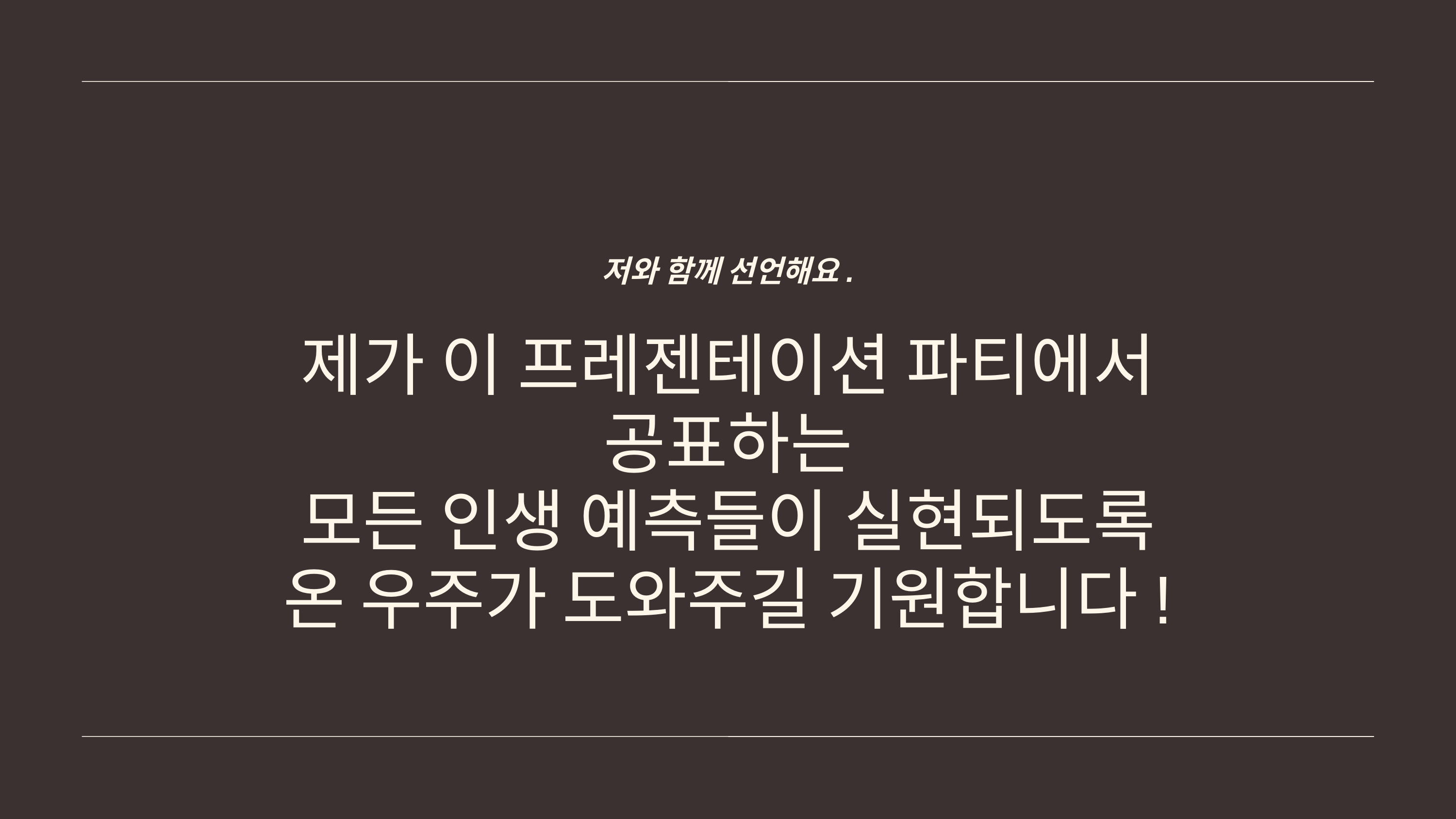

저와 함께 선언해요.
제가 이 프레젠테이션 파티에서 공표하는
모든 인생 예측들이 실현되도록
온 우주가 도와주길 기원합니다!